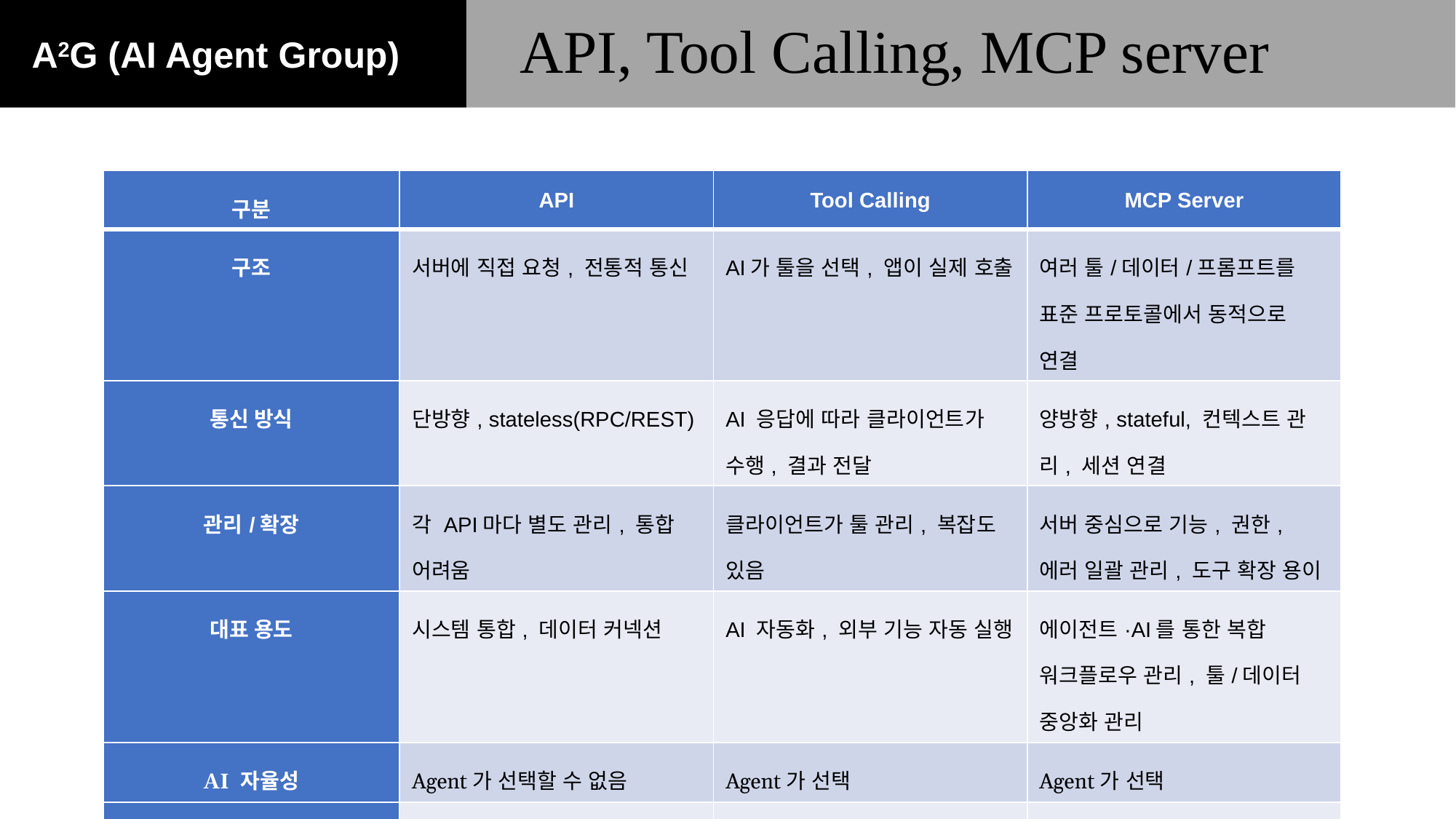

API, Tool Calling, MCP server
| 구분 | API | Tool Calling | MCP Server |
| --- | --- | --- | --- |
| 구조 | 서버에 직접 요청, 전통적 통신 | AI가 툴을 선택, 앱이 실제 호출 | 여러 툴/데이터/프롬프트를 표준 프로토콜에서 동적으로 연결 |
| 통신 방식 | 단방향, stateless(RPC/REST) | AI 응답에 따라 클라이언트가 수행, 결과 전달 | 양방향, stateful, 컨텍스트 관리, 세션 연결 |
| 관리/확장 | 각 API마다 별도 관리, 통합 어려움 | 클라이언트가 툴 관리, 복잡도 있음 | 서버 중심으로 기능, 권한, 에러 일괄 관리, 도구 확장 용이 |
| 대표 용도 | 시스템 통합, 데이터 커넥션 | AI 자동화, 외부 기능 자동 실행 | 에이전트·AI를 통한 복합 워크플로우 관리, 툴/데이터 중앙화 관리 |
| AI 자율성 | Agent가 선택할 수 없음 | Agent가 선택 | Agent가 선택 |
| 예시 | REST API, GraphQL, SOAP | OpenAI GPT Tool Calling, LangChain Tool Use | Claude, Anthropic, Gemini의 MCP 지원, AI agent workflow |